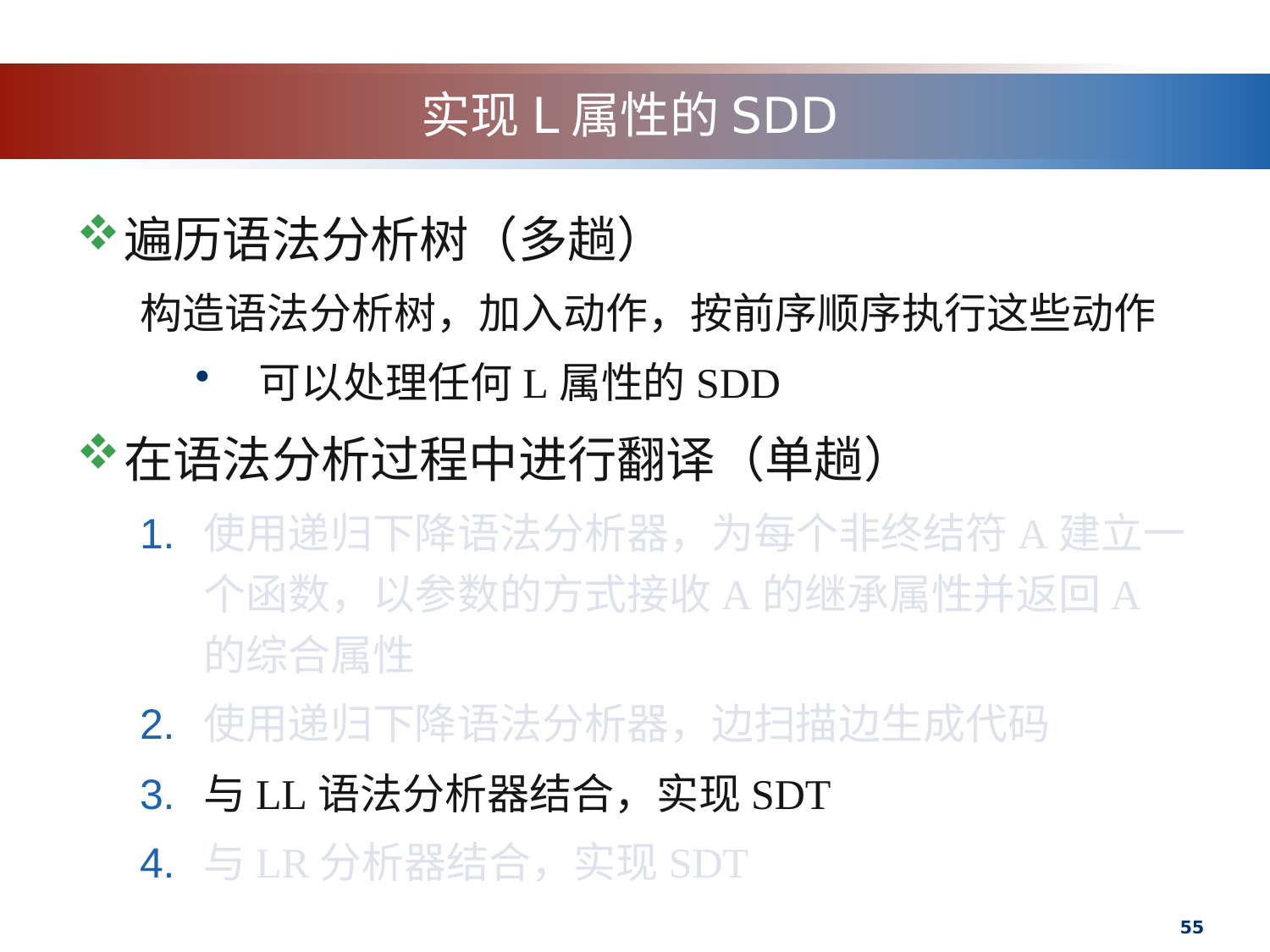

# 实现L属性的SDD
遍历语法分析树（多趟）
构造语法分析树，加入动作，按前序顺序执行这些动作
可以处理任何L属性的SDD
在语法分析过程中进行翻译（单趟）
使用递归下降语法分析器，为每个非终结符A建立一个函数，以参数的方式接收A的继承属性并返回A的综合属性
使用递归下降语法分析器，边扫描边生成代码
与LL语法分析器结合，实现SDT
与LR分析器结合，实现SDT
55